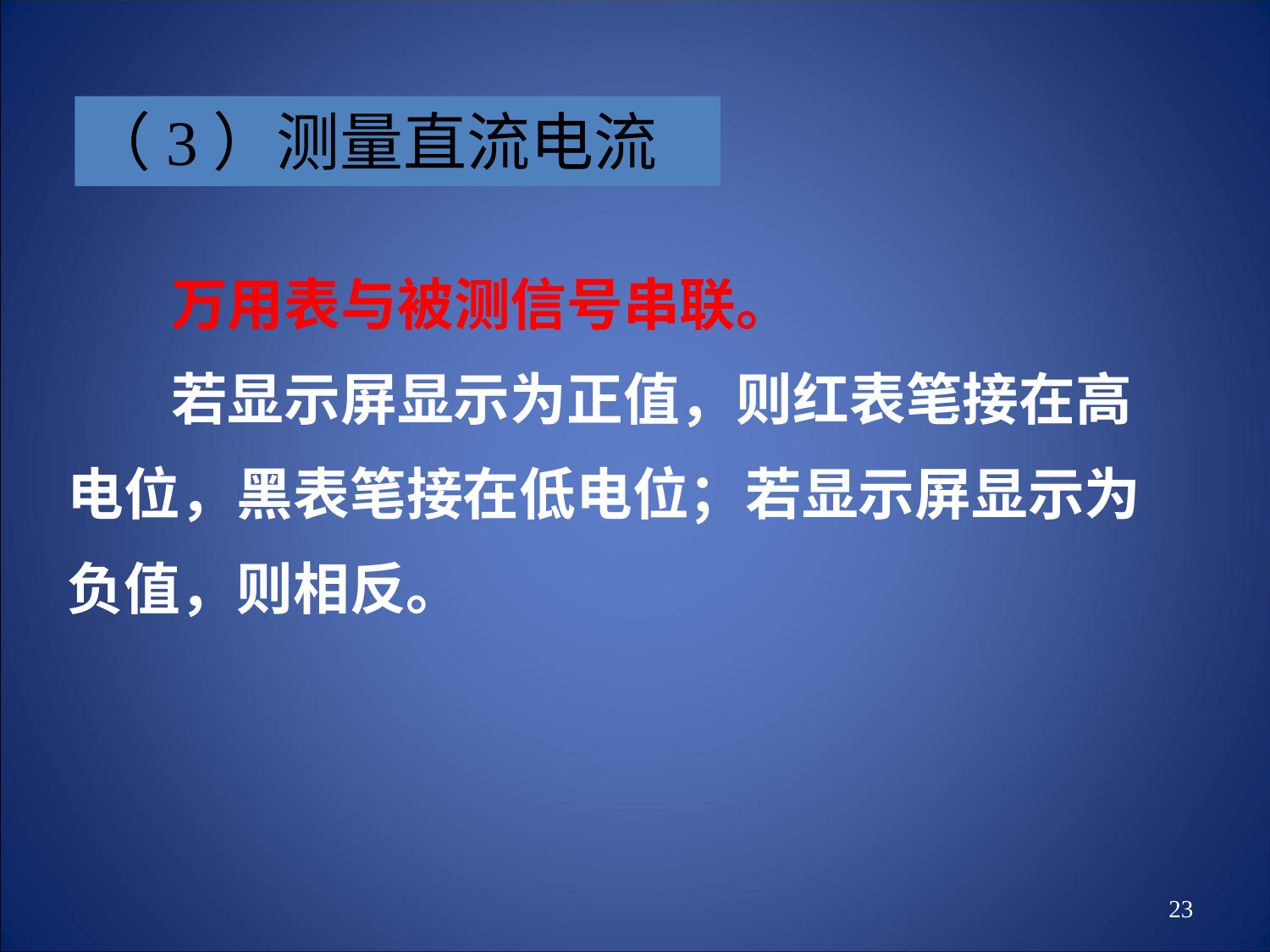

（3）测量直流电流
       万用表与被测信号串联。
       若显示屏显示为正值，则红表笔接在高电位，黑表笔接在低电位；若显示屏显示为负值，则相反。
23